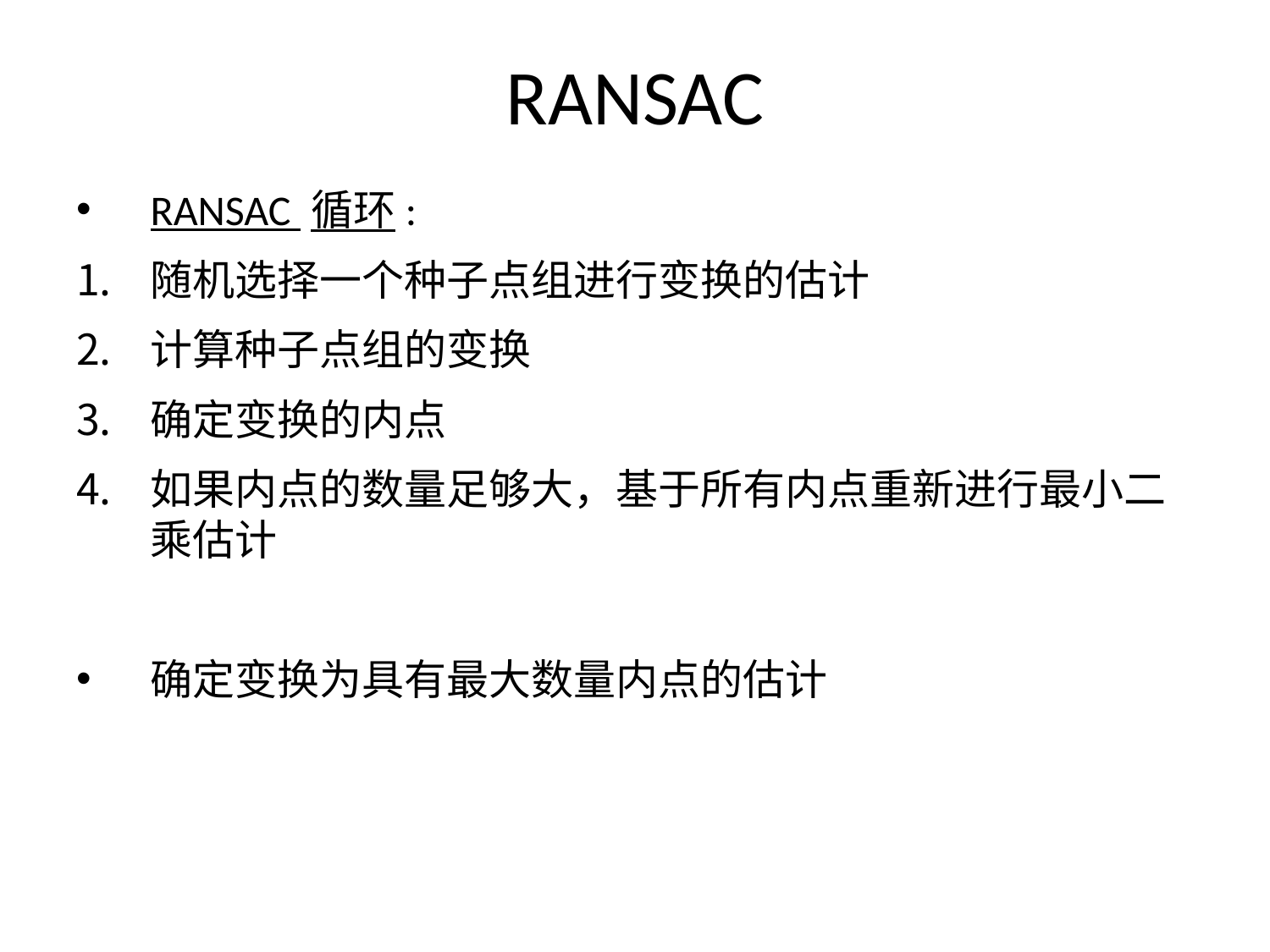

# RANSAC
RANSAC 循环:
随机选择一个种子点组进行变换的估计
计算种子点组的变换
确定变换的内点
如果内点的数量足够大，基于所有内点重新进行最小二乘估计

确定变换为具有最大数量内点的估计